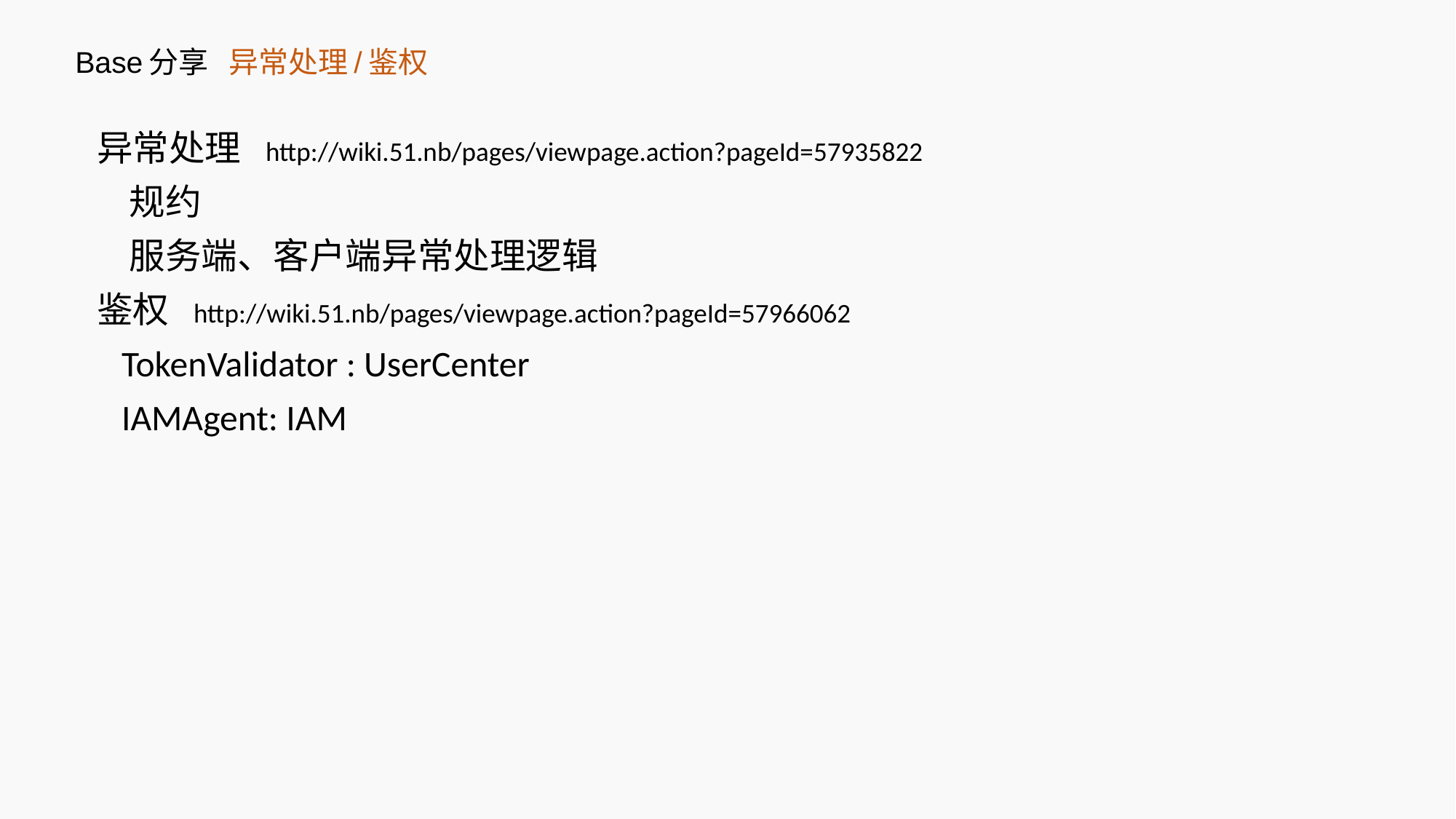

# Base分享   异常处理/鉴权
异常处理  http://wiki.51.nb/pages/viewpage.action?pageId=57935822
   规约
   服务端、客户端异常处理逻辑
鉴权  http://wiki.51.nb/pages/viewpage.action?pageId=57966062
   TokenValidator : UserCenter
   IAMAgent: IAM